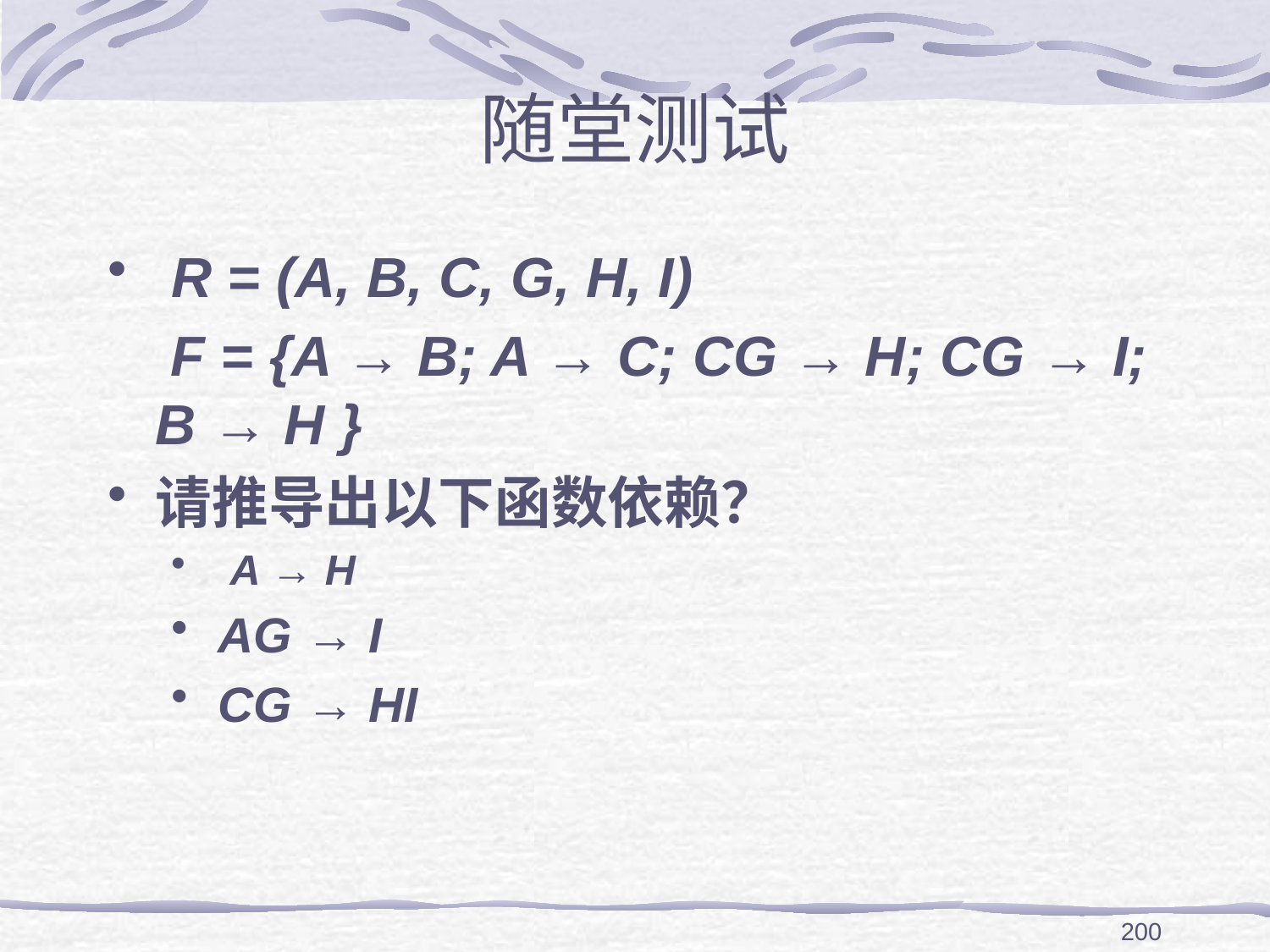

# 随堂测试
 R = (A, B, C, G, H, I)
    F = {A → B; A → C; CG → H; CG → I; B → H }
请推导出以下函数依赖？
 A → H
AG → I
CG → HI
200